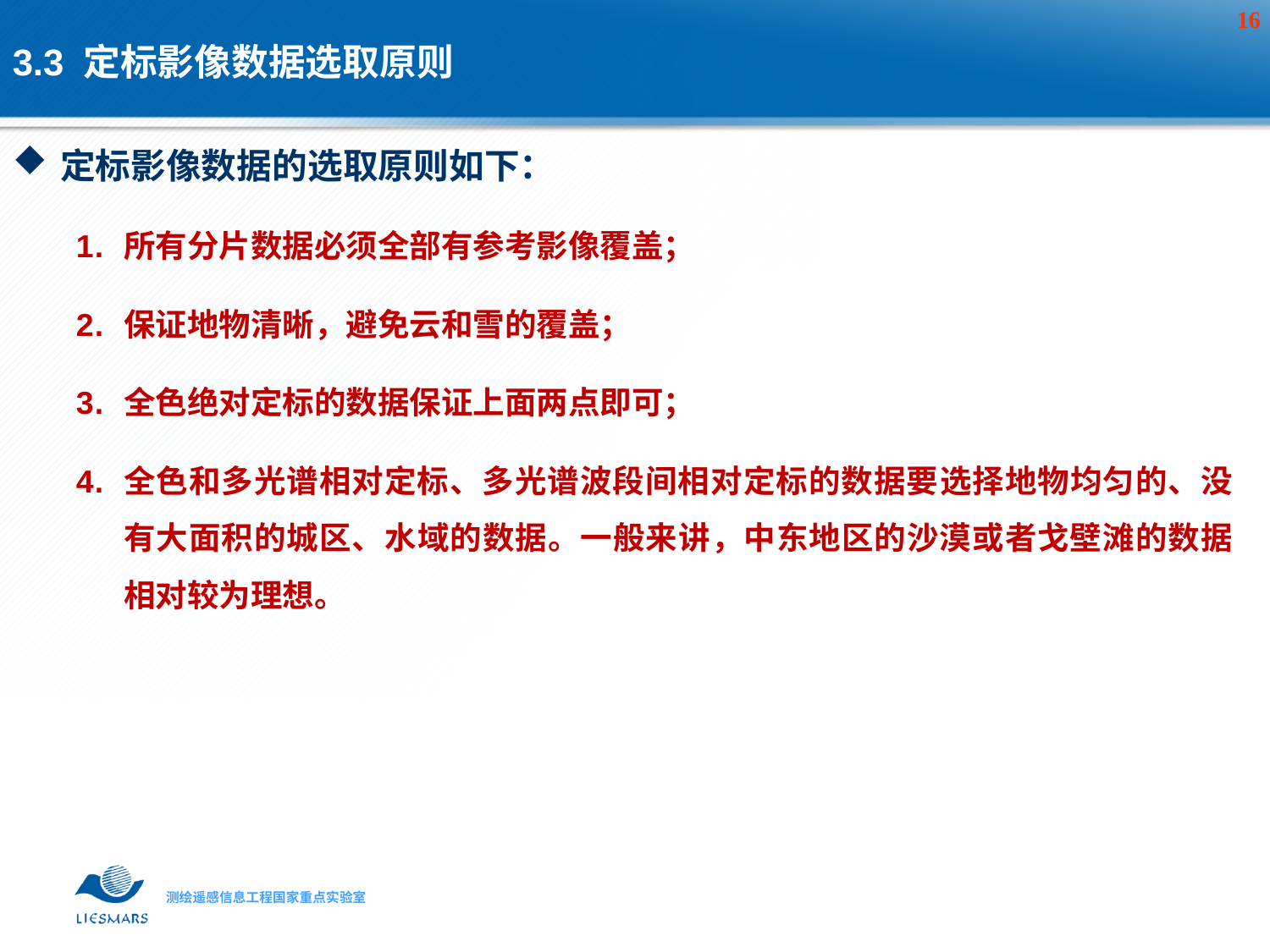

# 3.3 定标影像数据选取原则
定标影像数据的选取原则如下：
所有分片数据必须全部有参考影像覆盖；
保证地物清晰，避免云和雪的覆盖；
全色绝对定标的数据保证上面两点即可；
全色和多光谱相对定标、多光谱波段间相对定标的数据要选择地物均匀的、没有大面积的城区、水域的数据。一般来讲，中东地区的沙漠或者戈壁滩的数据相对较为理想。